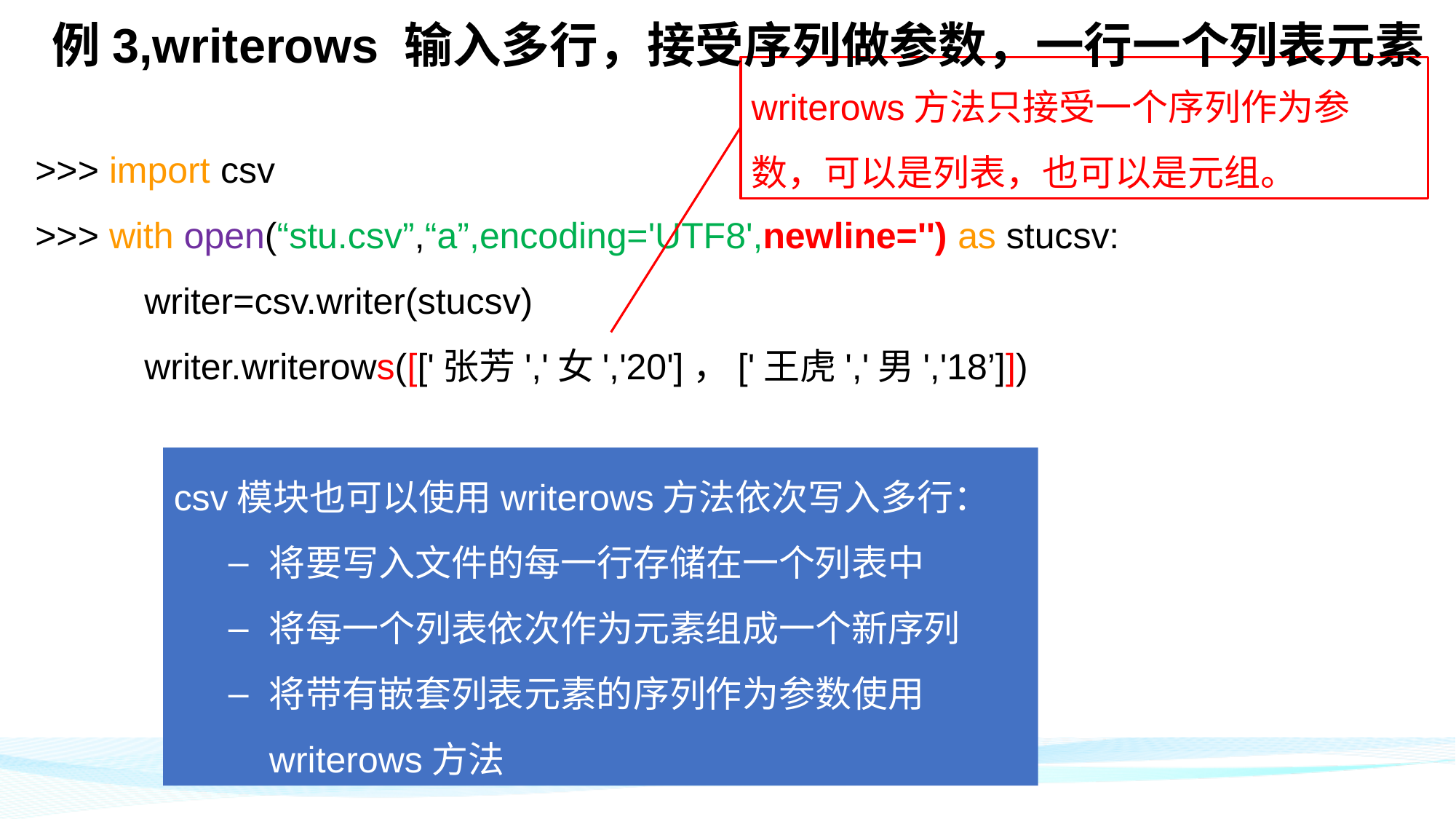

例3,writerows 输入多行，接受序列做参数，一行一个列表元素

writerows方法只接受一个序列作为参数，可以是列表，也可以是元组。
>>> import csv
>>> with open(“stu.csv”,“a”,encoding='UTF8',newline='') as stucsv:
	writer=csv.writer(stucsv)
	writer.writerows([['张芳','女','20']，['王虎','男','18’]])

csv模块也可以使用writerows方法依次写入多行：
将要写入文件的每一行存储在一个列表中
将每一个列表依次作为元素组成一个新序列
将带有嵌套列表元素的序列作为参数使用writerows方法